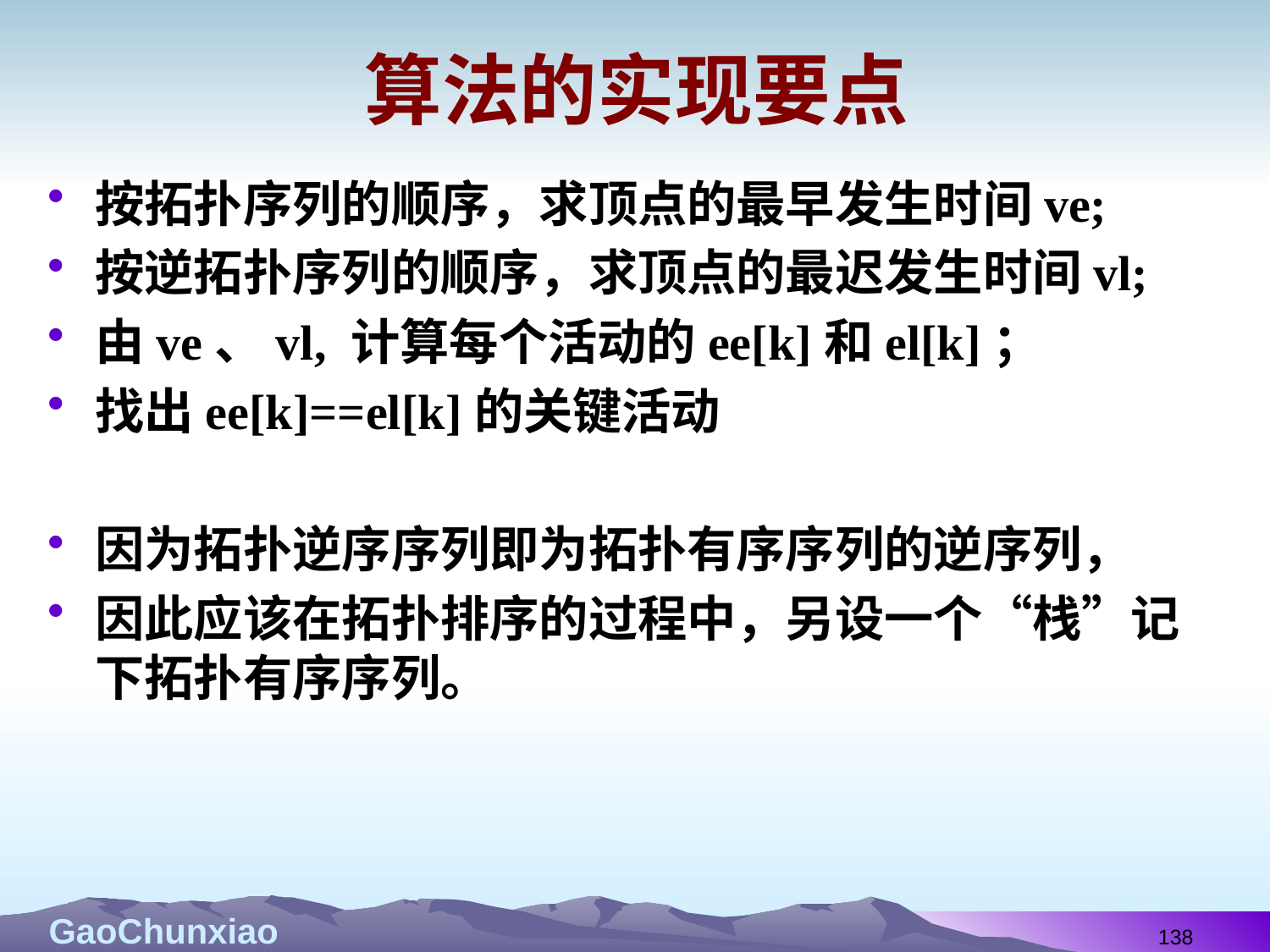

# 算法的实现要点
按拓扑序列的顺序，求顶点的最早发生时间ve;
按逆拓扑序列的顺序，求顶点的最迟发生时间vl;
由ve、vl, 计算每个活动的ee[k]和el[k]；
找出ee[k]==el[k]的关键活动

因为拓扑逆序序列即为拓扑有序序列的逆序列，
因此应该在拓扑排序的过程中，另设一个“栈”记下拓扑有序序列。

138